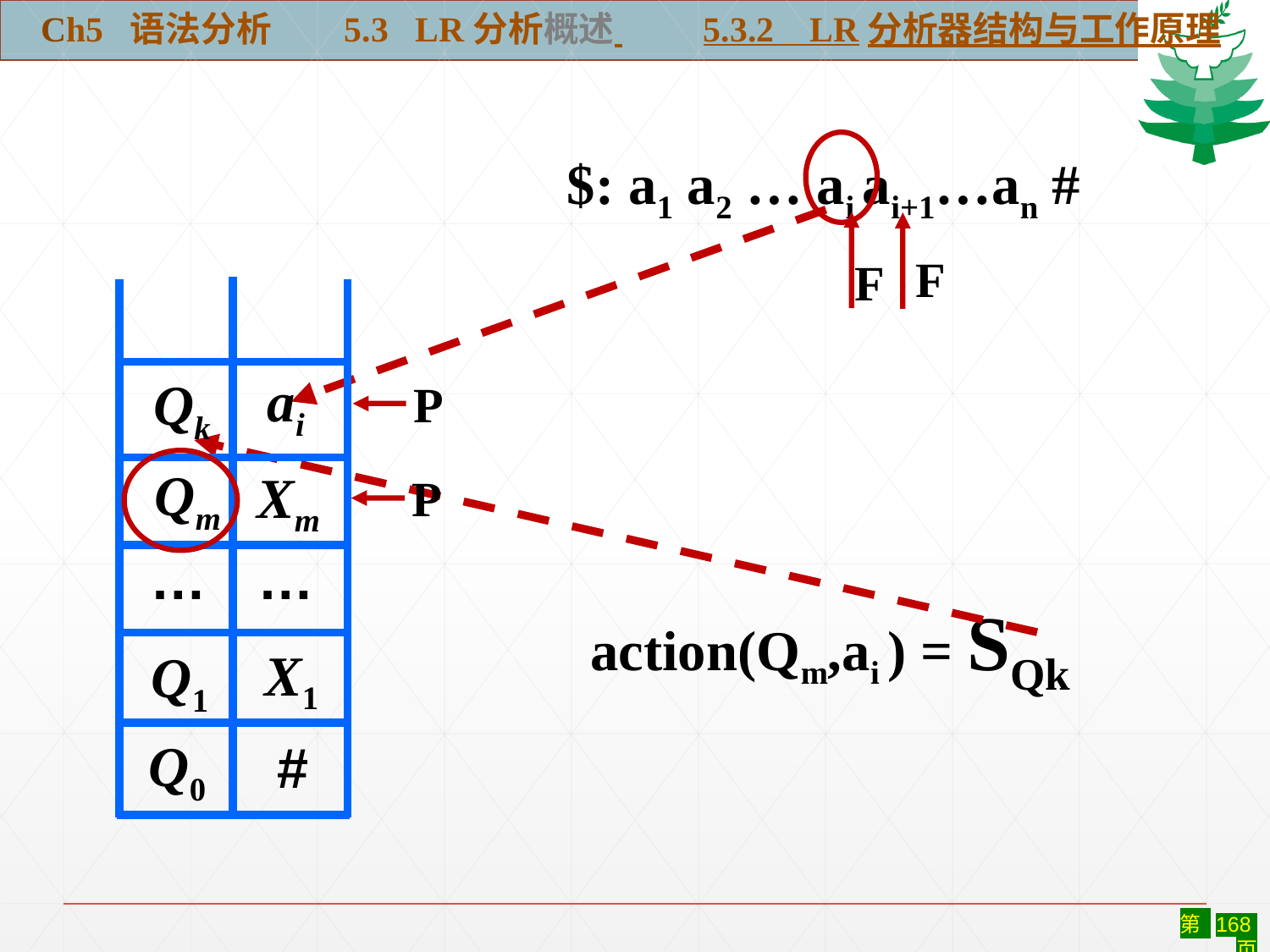

Ch5  语法分析        5.3   LR分析概述          5.3.2    LR分析器结构与工作原理

$: a1 a2 … ai ai+1…an #

F

F
ai
Qk
P

Qm
Xm
P

…
…
action(Qm,ai ) = SQk
X1
Q1
Q0
#